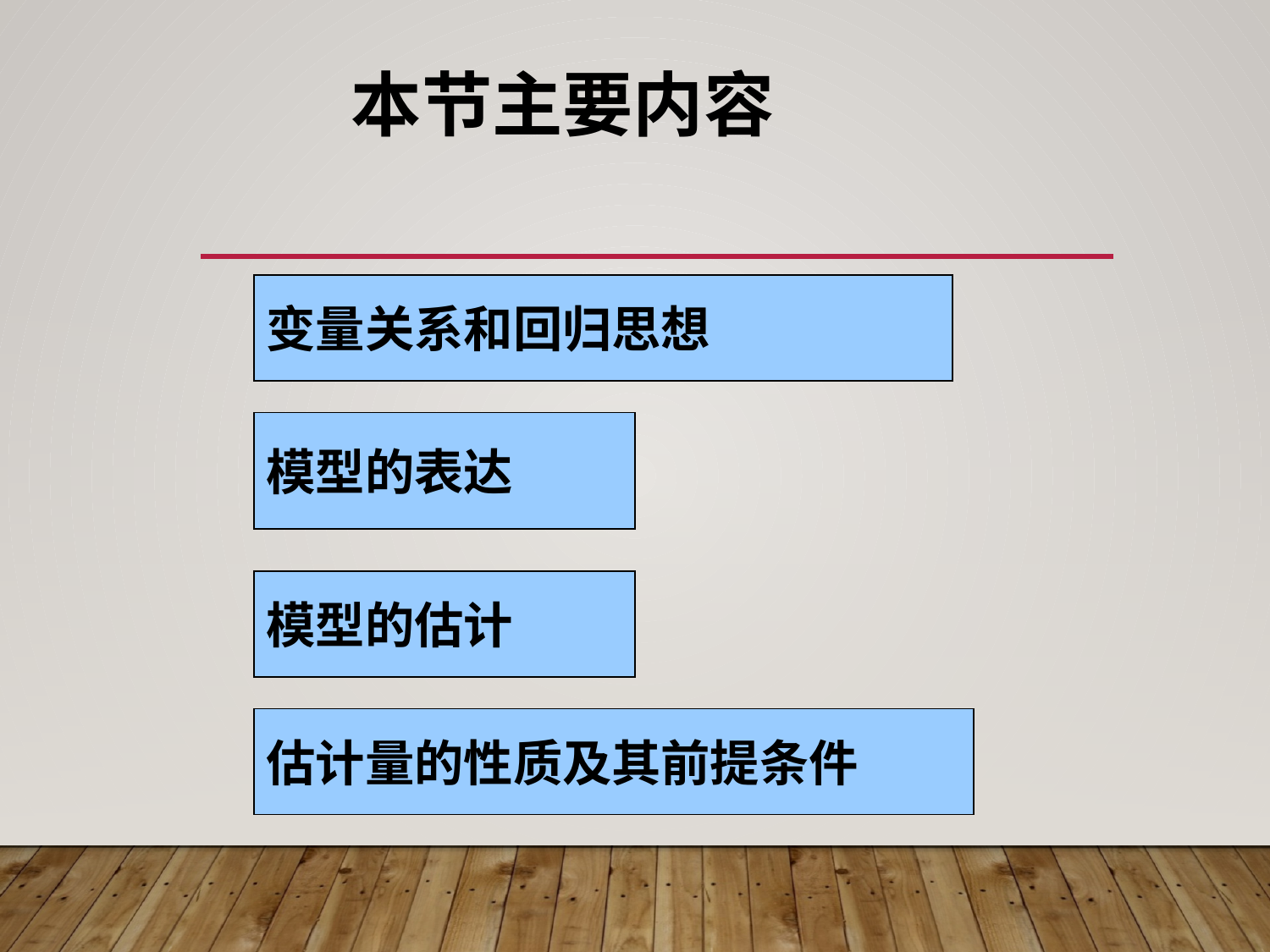

# 本节主要内容
变量关系和回归思想
模型的表达
模型的估计
估计量的性质及其前提条件